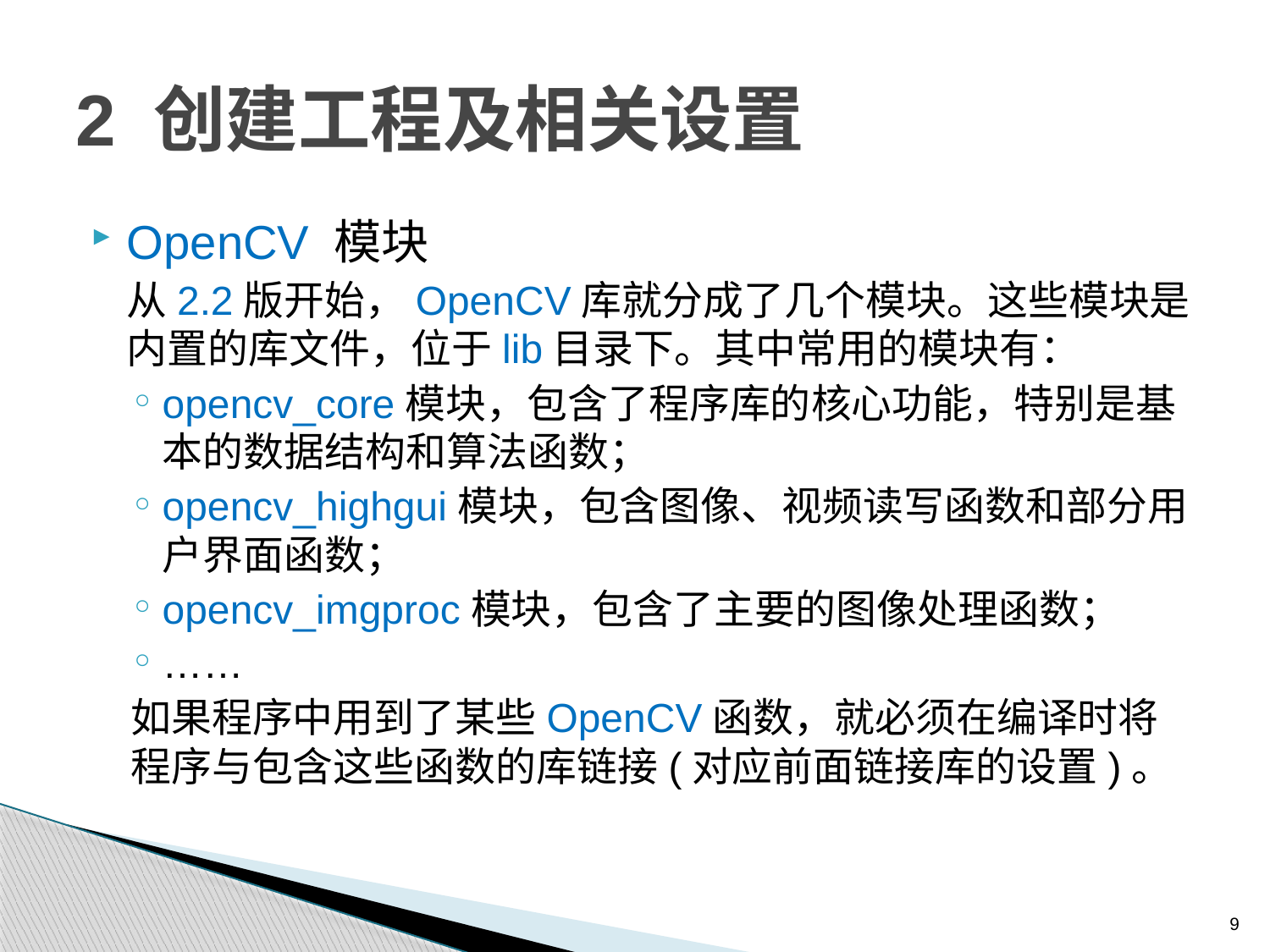

# 2 创建工程及相关设置
OpenCV 模块
从2.2版开始，OpenCV库就分成了几个模块。这些模块是内置的库文件，位于lib目录下。其中常用的模块有：
opencv_core模块，包含了程序库的核心功能，特别是基本的数据结构和算法函数；
opencv_highgui模块，包含图像、视频读写函数和部分用户界面函数；
opencv_imgproc模块，包含了主要的图像处理函数；
……
如果程序中用到了某些OpenCV函数，就必须在编译时将程序与包含这些函数的库链接(对应前面链接库的设置)。
9